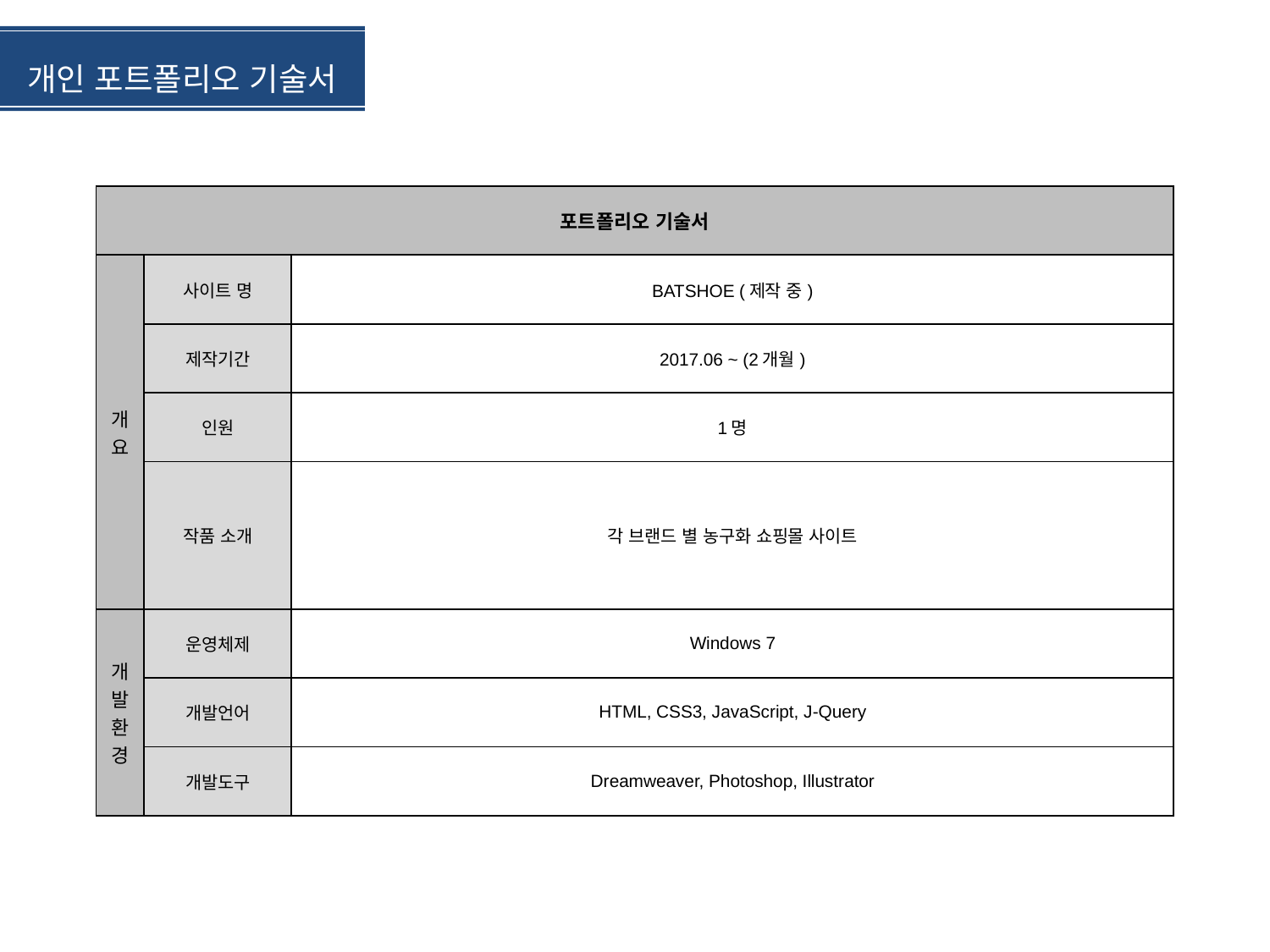

개인 포트폴리오 기술서
| 포트폴리오 기술서 |  |  |
| --- | --- | --- |
| 개요 | 사이트 명 | BATSHOE (제작 중) |
|  | 제작기간 | 2017.06 ~ (2개월) |
|  | 인원 | 1명 |
|  | 작품 소개 | 각 브랜드 별 농구화 쇼핑몰 사이트 |
| 개발환경 | 운영체제 | Windows 7 |
|  | 개발언어 | HTML, CSS3, JavaScript, J-Query |
|  | 개발도구 | Dreamweaver, Photoshop, Illustrator |